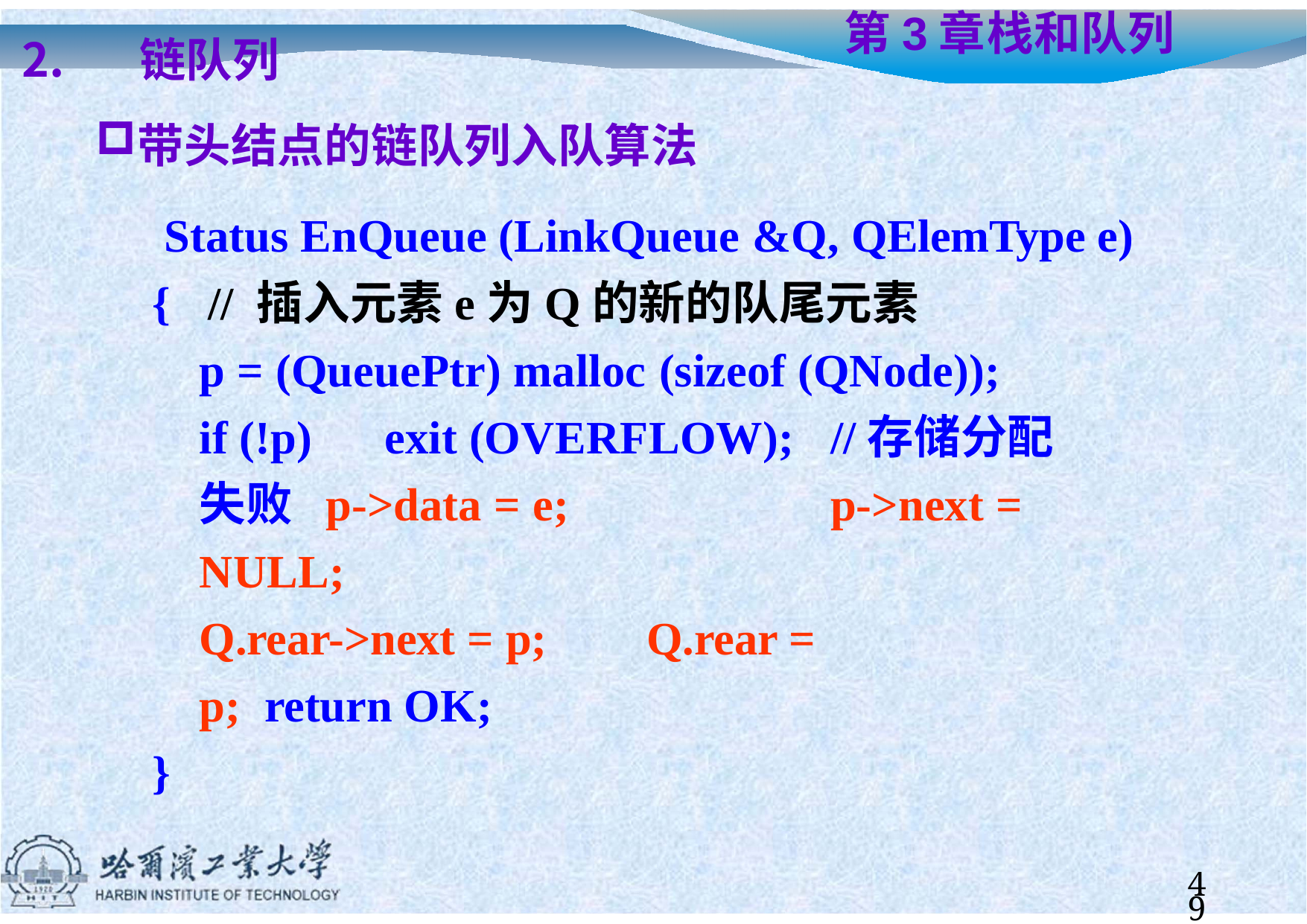

链队列
带头结点的链队列入队算法
# 第3章	栈和队列

Status EnQueue (LinkQueue &Q, QElemType e)
{	// 插入元素e为Q的新的队尾元素
p = (QueuePtr) malloc (sizeof (QNode));
if (!p)	exit (OVERFLOW);	//存储分配失败  p->data = e;	p->next = NULL;
Q.rear->next = p;	Q.rear = p;  return OK;
}

49